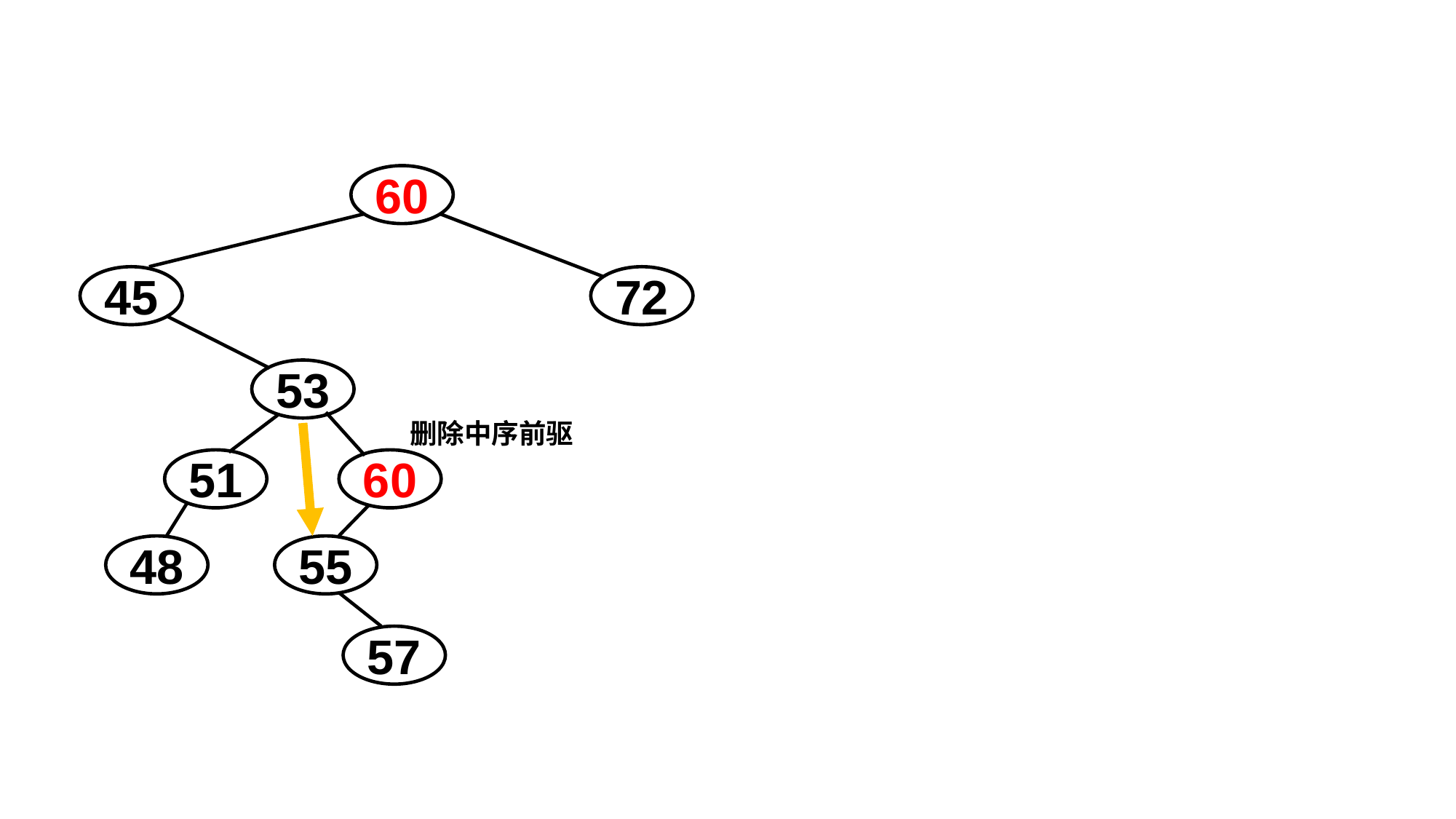

60

45
72

53

删除中序前驱
51
60

55
48

57